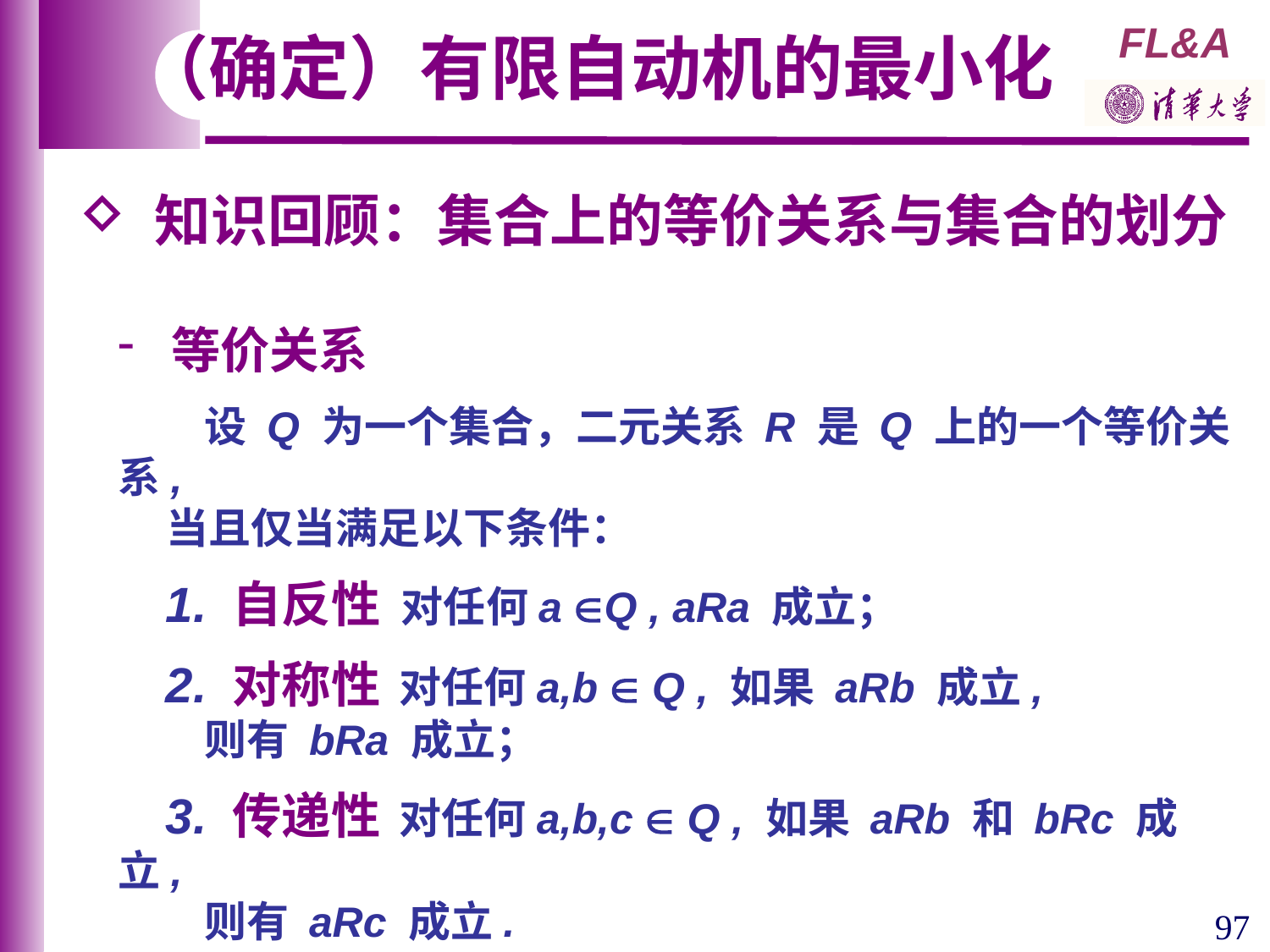

（确定）有限自动机的最小化
 知识回顾：集合上的等价关系与集合的划分
 等价关系

        设 Q 为一个集合，二元关系 R 是 Q 上的一个等价关系,
    当且仅当满足以下条件：

    1. 自反性  对任何a ∈Q , aRa 成立；

    2. 对称性  对任何a,b ∈ Q , 如果 aRb 成立,
        则有 bRa 成立；

    3. 传递性  对任何a,b,c ∈ Q , 如果 aRb 和 bRc 成立,
        则有 aRc 成立.
97